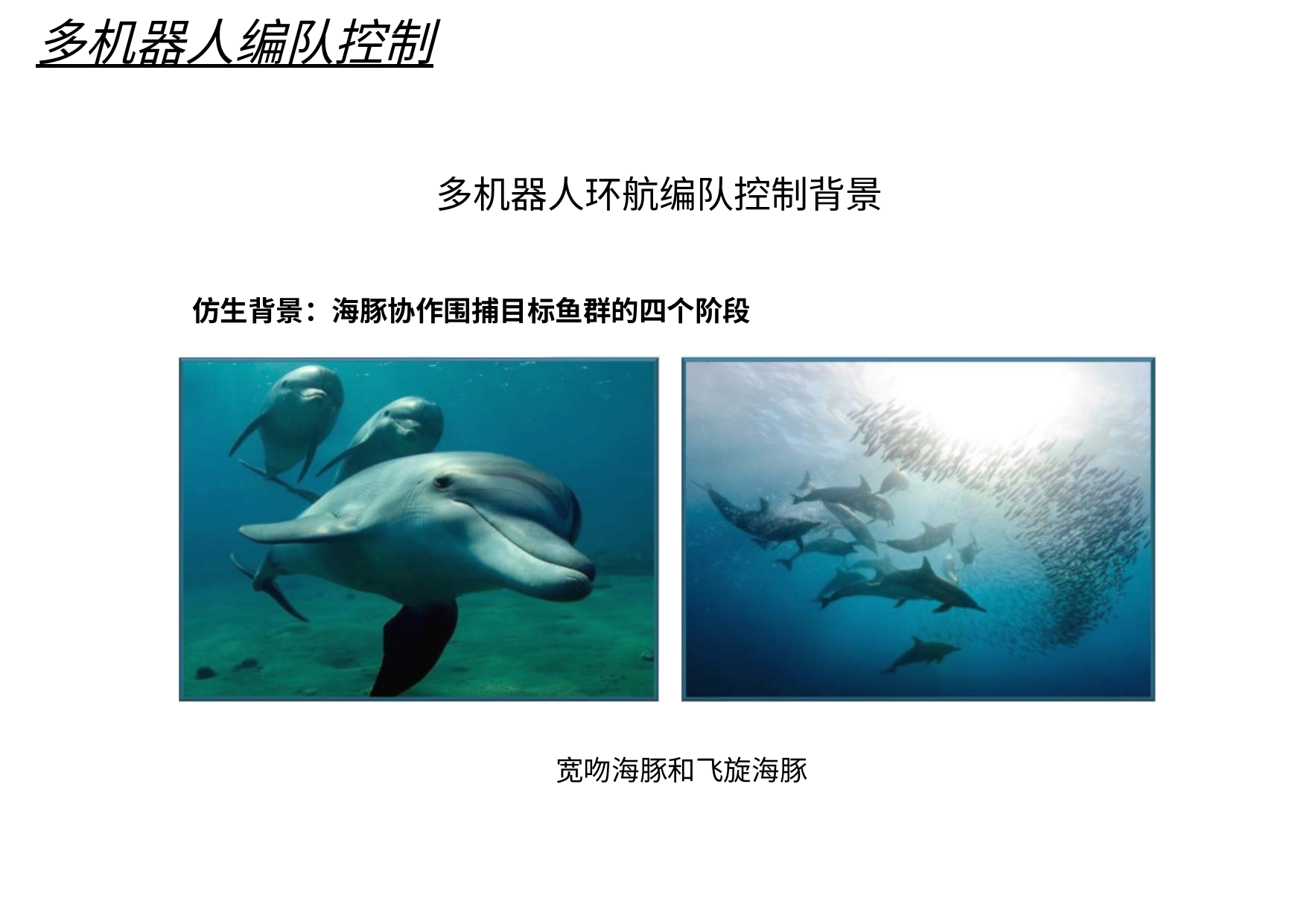

多机器人编队控制
多机器人环航编队控制背景
仿生背景：海豚协作围捕目标鱼群的四个阶段

宽吻海豚和飞旋海豚